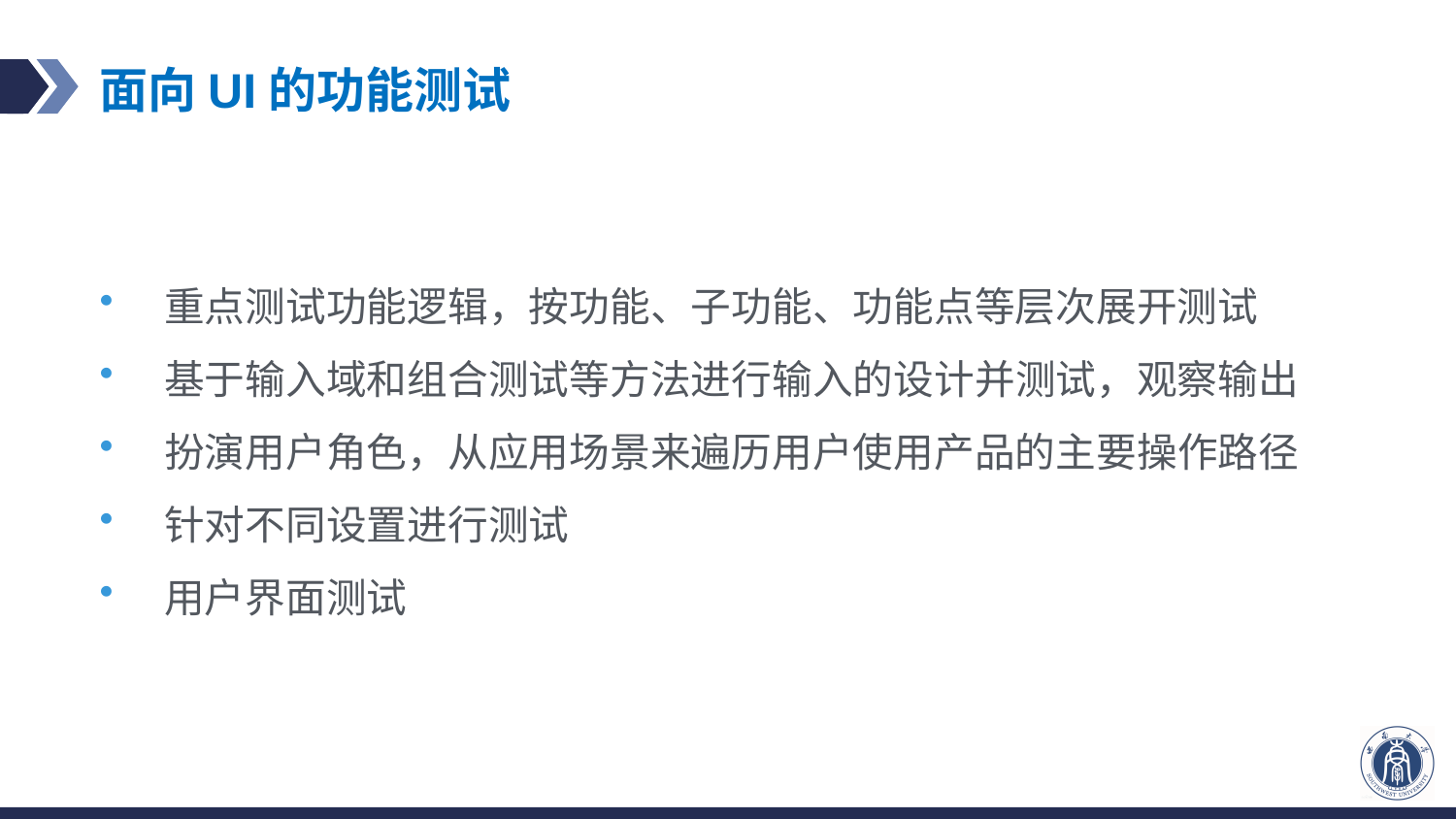

# 面向UI的功能测试
重点测试功能逻辑，按功能、子功能、功能点等层次展开测试
基于输入域和组合测试等方法进行输入的设计并测试，观察输出
扮演用户角色，从应用场景来遍历用户使用产品的主要操作路径
针对不同设置进行测试
用户界面测试